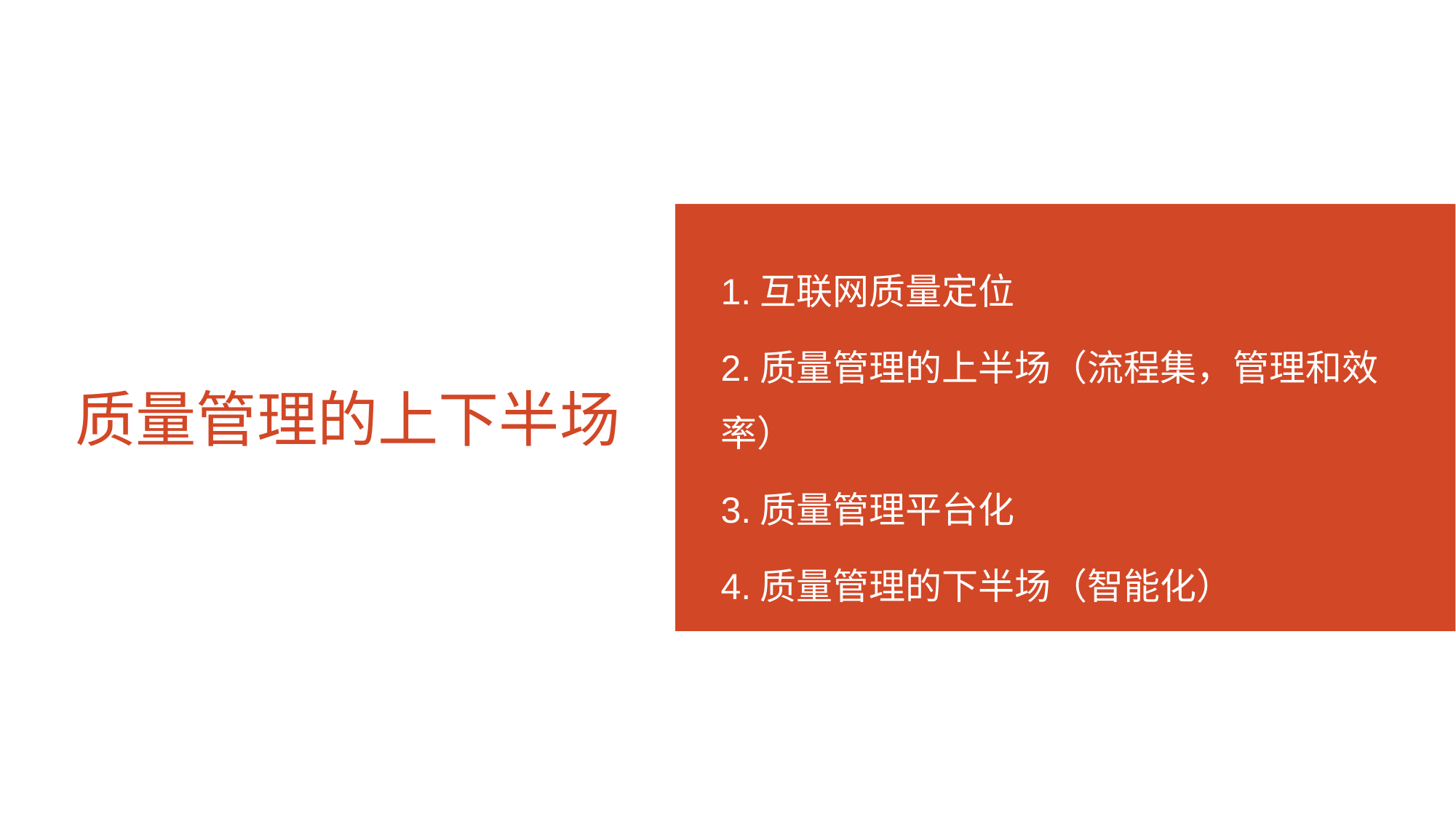

1.互联网质量定位
2.质量管理的上半场（流程集，管理和效率）
3.质量管理平台化
4.质量管理的下半场（智能化）
# 质量管理的上下半场